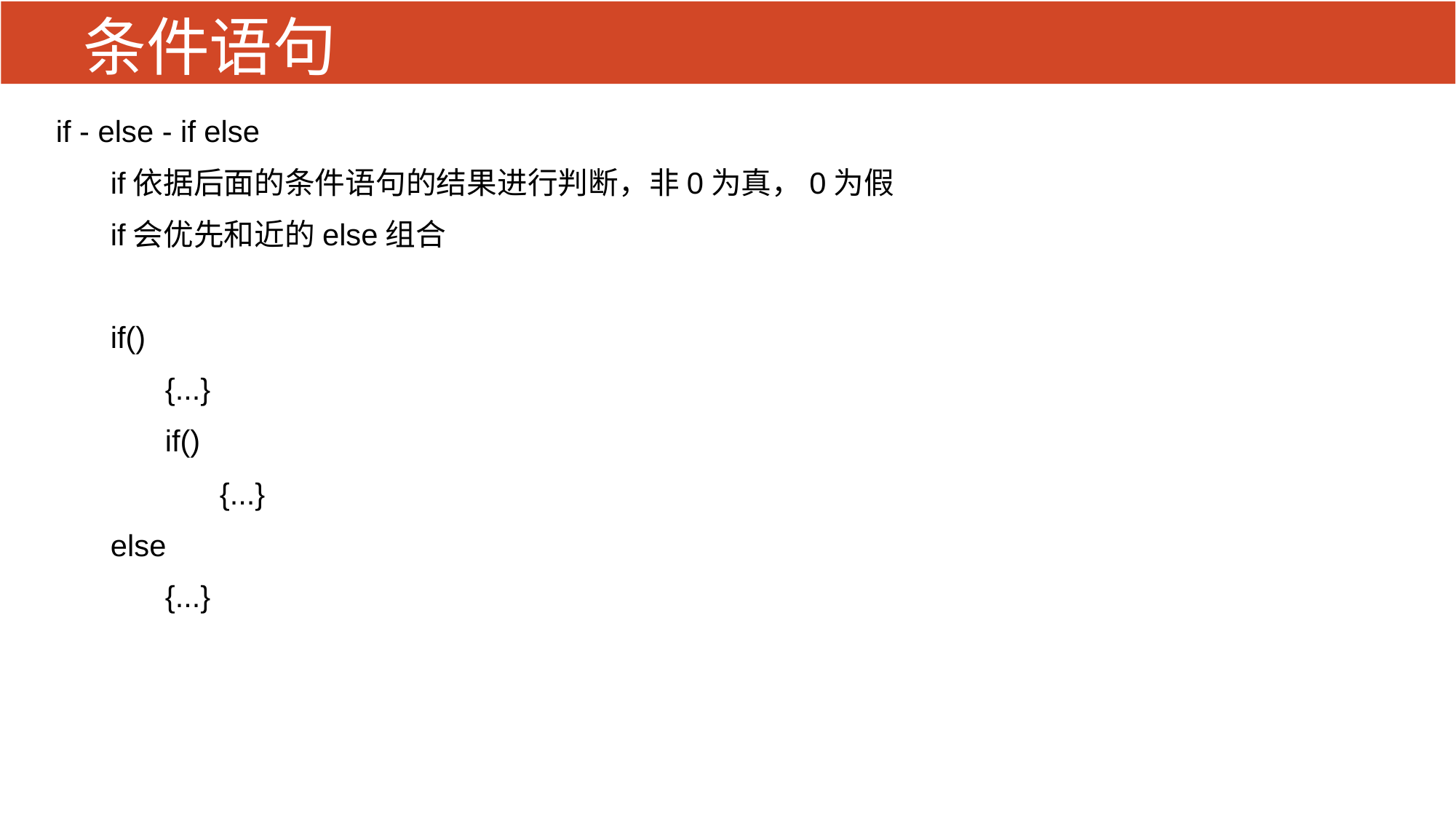

# 条件语句
if - else - if else
if依据后面的条件语句的结果进行判断，非0为真，0为假
if会优先和近的else组合

if()
{...}
if()
{...}
else
{...}